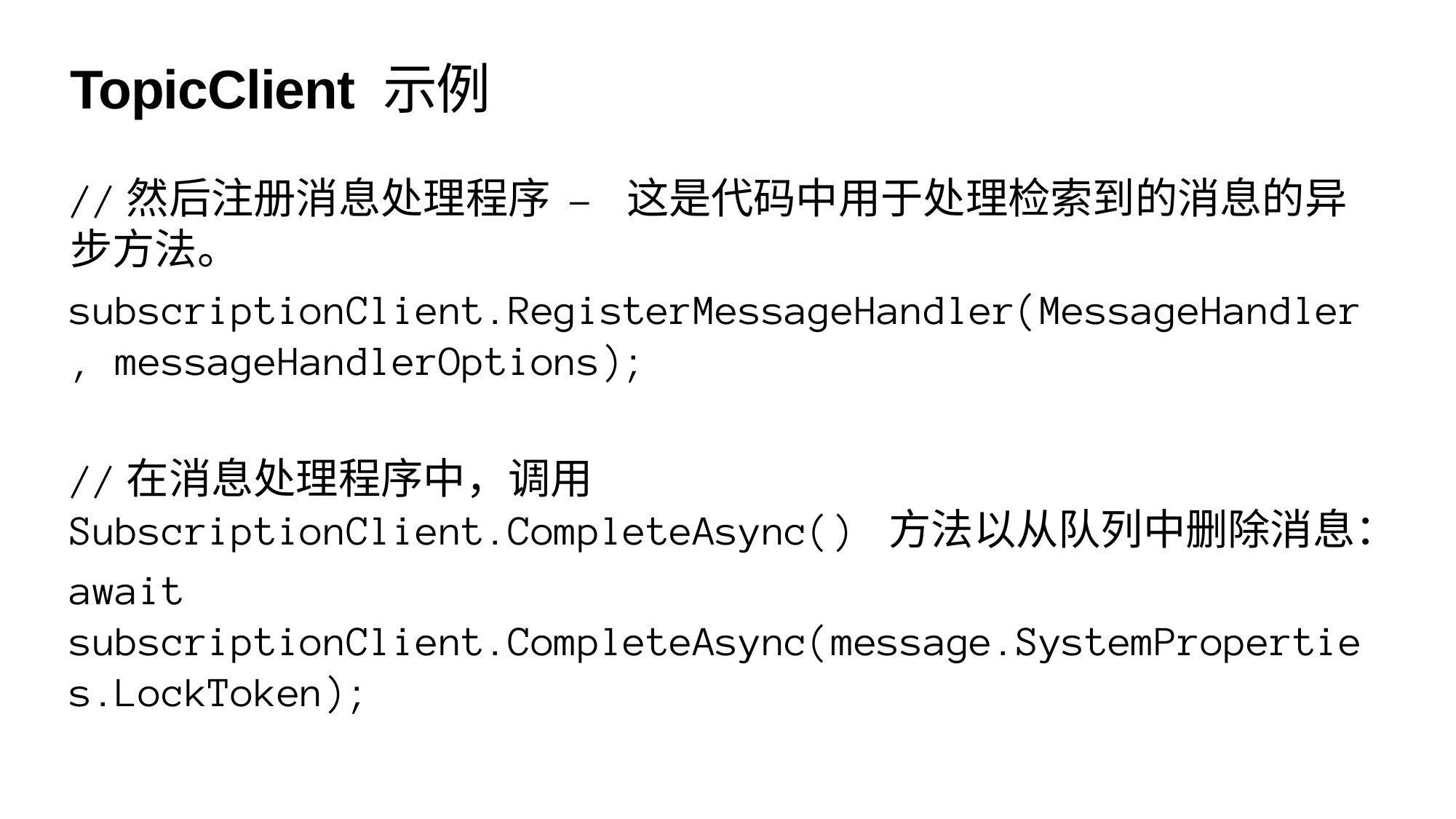

# TopicClient 示例
//然后注册消息处理程序 - 这是代码中用于处理检索到的消息的异步方法。
subscriptionClient.RegisterMessageHandler(MessageHandler, messageHandlerOptions);

//在消息处理程序中，调用 SubscriptionClient.CompleteAsync() 方法以从队列中删除消息：
await subscriptionClient.CompleteAsync(message.SystemProperties.LockToken);